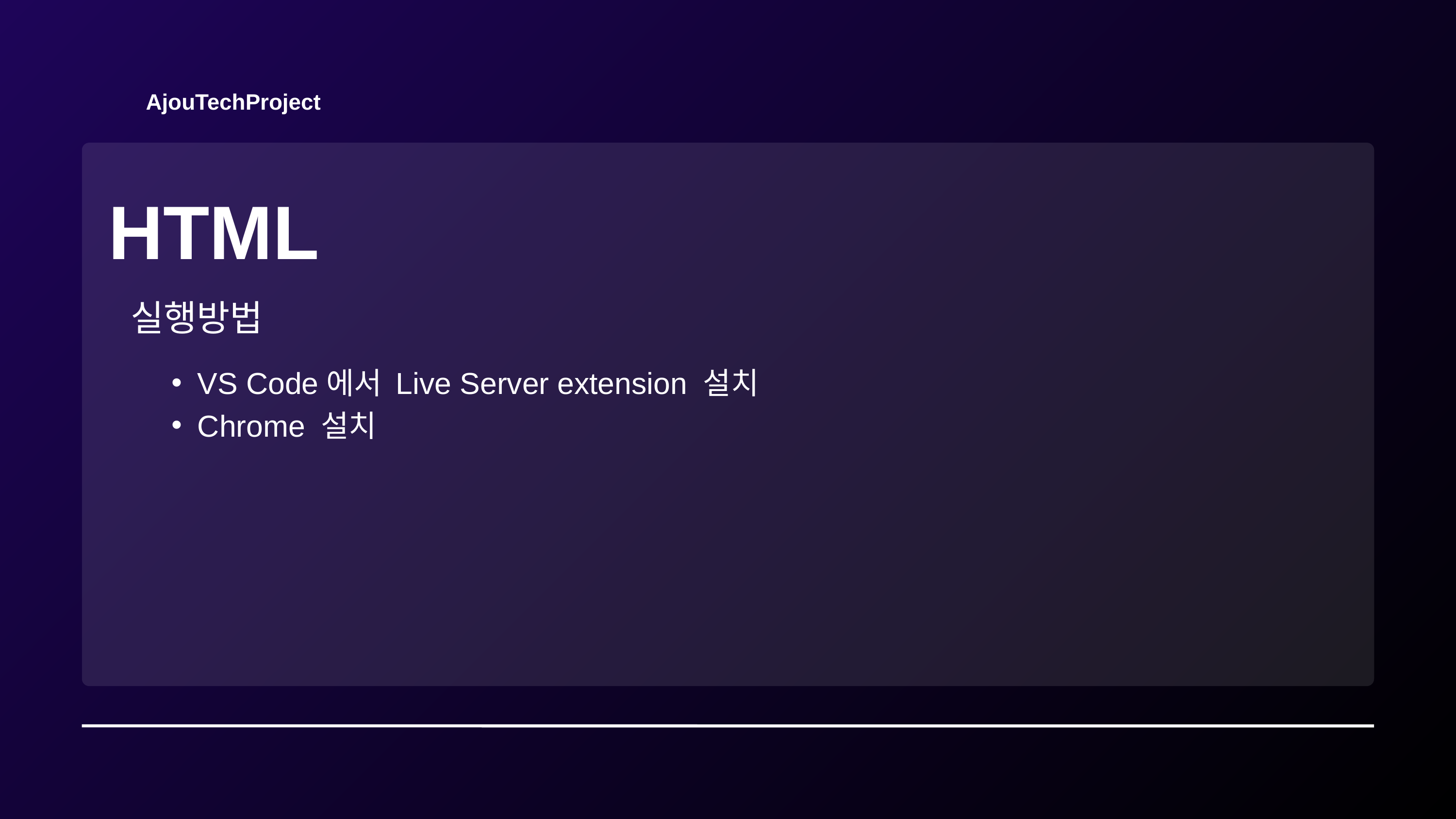

AjouTechProject

HTML
실행방법
VS Code에서 Live Server extension 설치
Chrome 설치